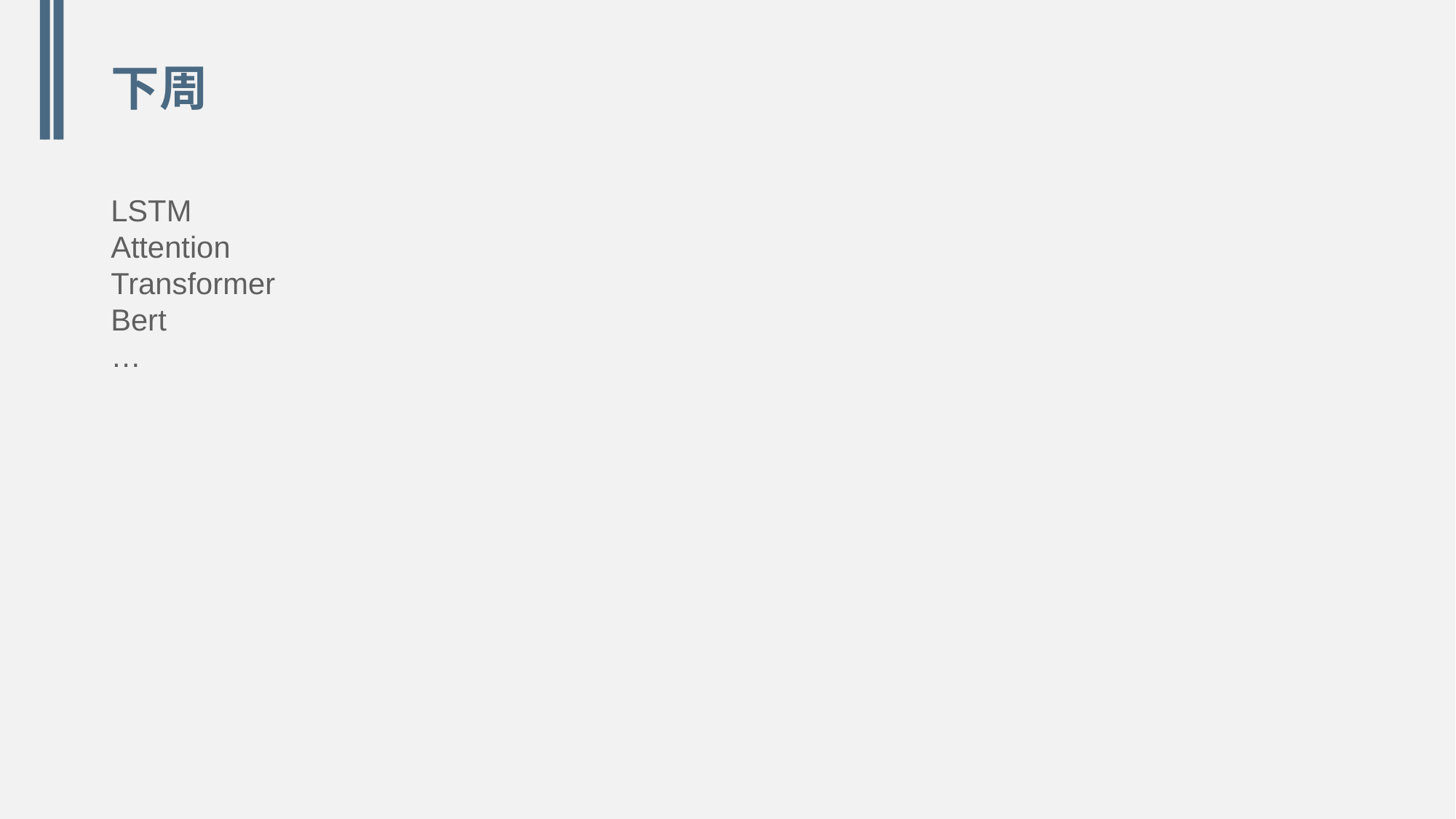

# 下周
LSTM
Attention
Transformer
Bert
…